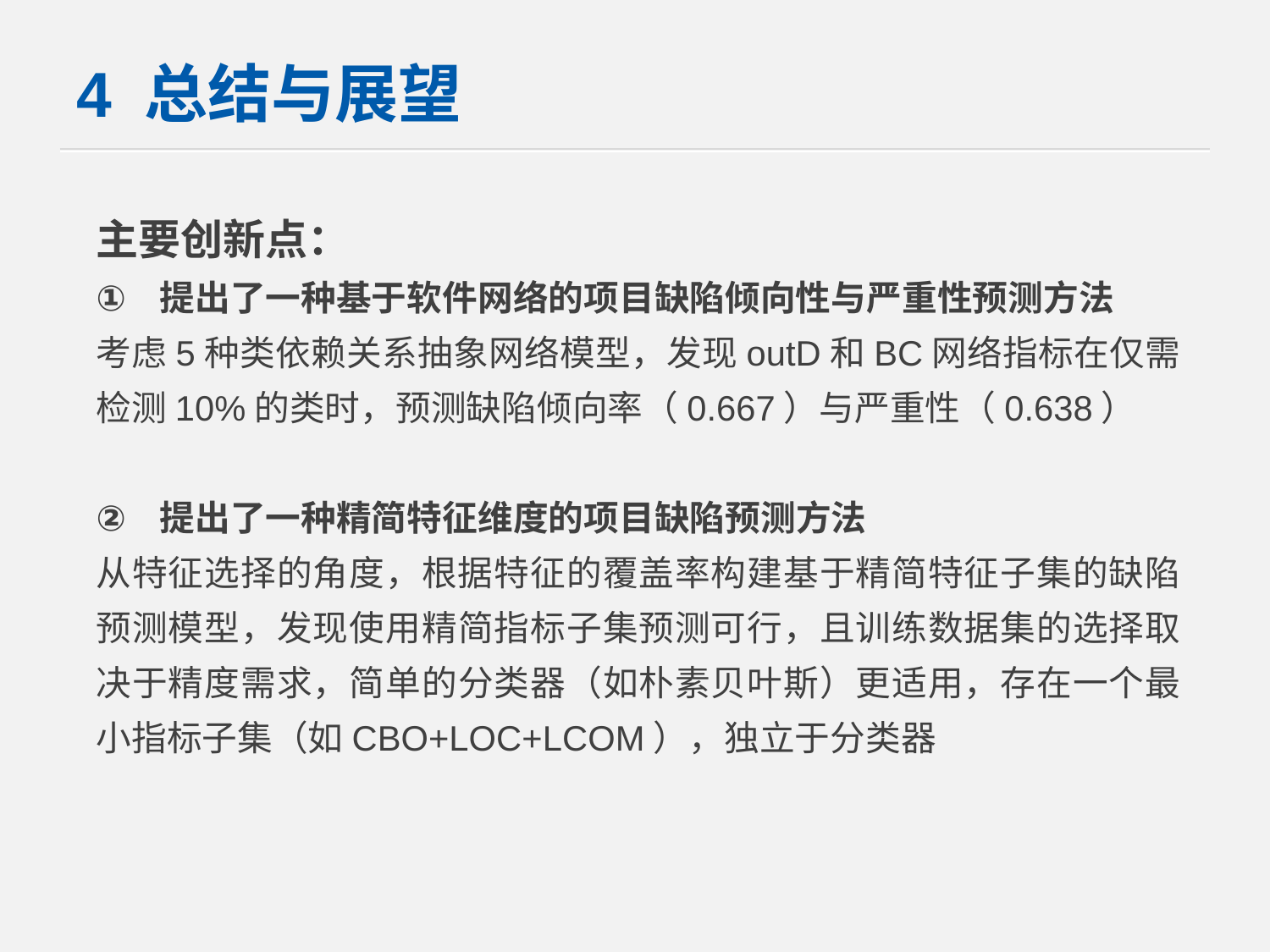

# 4 总结与展望
主要创新点：
提出了一种基于软件网络的项目缺陷倾向性与严重性预测方法
考虑5种类依赖关系抽象网络模型，发现outD和BC网络指标在仅需检测10%的类时，预测缺陷倾向率（0.667）与严重性（0.638）

提出了一种精简特征维度的项目缺陷预测方法
从特征选择的角度，根据特征的覆盖率构建基于精简特征子集的缺陷预测模型，发现使用精简指标子集预测可行，且训练数据集的选择取决于精度需求，简单的分类器（如朴素贝叶斯）更适用，存在一个最小指标子集（如CBO+LOC+LCOM），独立于分类器